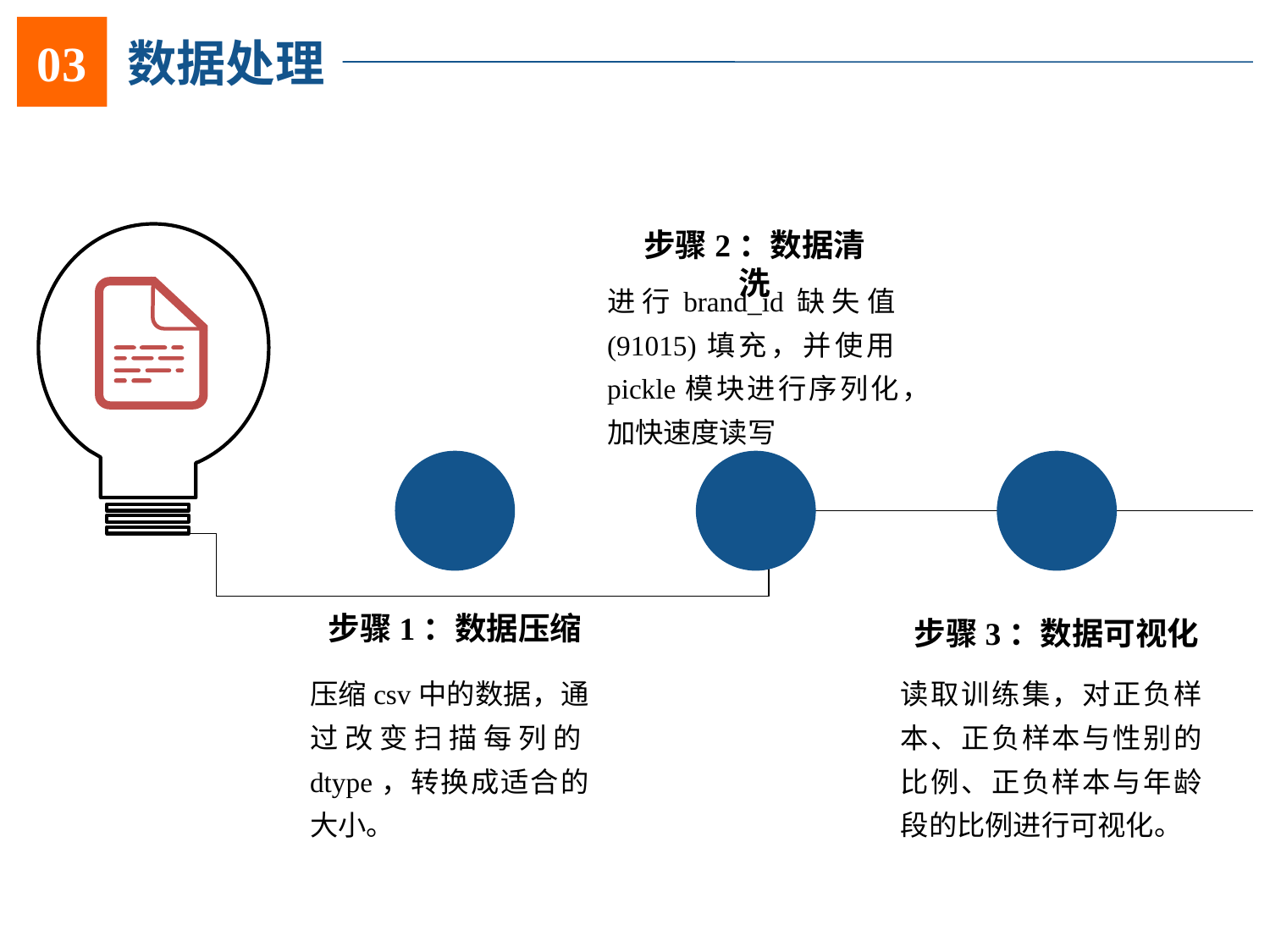

03
数据处理
步骤2：数据清洗

进行brand_id缺失值(91015)填充，并使用pickle模块进行序列化，加快速度读写

步骤1：数据压缩
步骤3：数据可视化
压缩csv中的数据，通过改变扫描每列的dtype，转换成适合的大小。
读取训练集，对正负样本、正负样本与性别的比例、正负样本与年龄段的比例进行可视化。